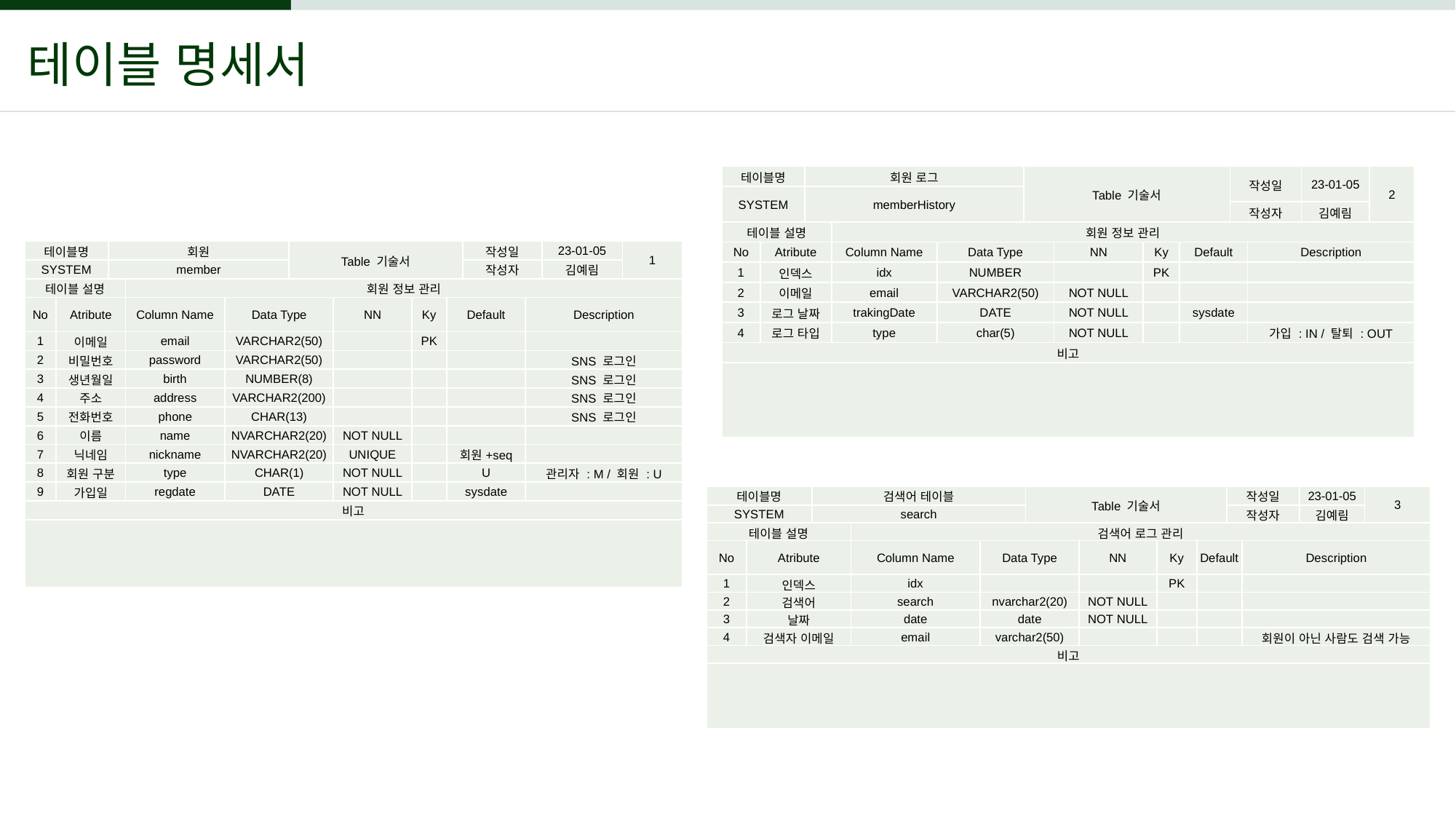

테이블 명세서
| 테이블명 |  | 회원 로그 |  |  | Table 기술서 |  |  |  | 작성일 |  | 23-01-05 | 2 |
| --- | --- | --- | --- | --- | --- | --- | --- | --- | --- | --- | --- | --- |
| SYSTEM |  | memberHistory |  |  |  |  |  |  |  |  |  |  |
|  |  |  |  |  |  |  |  |  | 작성자 |  | 김예림 |  |
| 테이블 설명 |  |  | 회원 정보 관리 |  |  |  |  |  |  |  |  |  |
| No | Atribute |  | Column Name | Data Type |  | NN | Ky | Default |  | Description |  |  |
| 1 | 인덱스 |  | idx | NUMBER |  |  | PK |  |  |  |  |  |
| 2 | 이메일 |  | email | VARCHAR2(50) |  | NOT NULL |  |  |  |  |  |  |
| 3 | 로그 날짜 |  | trakingDate | DATE |  | NOT NULL |  | sysdate |  |  |  |  |
| 4 | 로그 타입 |  | type | char(5) |  | NOT NULL |  |  |  | 가입 : IN / 탈퇴 : OUT |  |  |
| 비고 |  |  |  |  |  |  |  |  |  |  |  |  |
|  |  |  |  |  |  |  |  |  |  |  |  |  |
| 테이블명 |  | 회원 |  |  | Table 기술서 |  |  |  | 작성일 |  | 23-01-05 | 1 |
| --- | --- | --- | --- | --- | --- | --- | --- | --- | --- | --- | --- | --- |
| SYSTEM |  | member |  |  |  |  |  |  | 작성자 |  | 김예림 |  |
| 테이블 설명 |  |  | 회원 정보 관리 |  |  |  |  |  |  |  |  |  |
| No | Atribute |  | Column Name | Data Type |  | NN | Ky | Default |  | Description |  |  |
| 1 | 이메일 |  | email | VARCHAR2(50) |  |  | PK |  |  |  |  |  |
| 2 | 비밀번호 |  | password | VARCHAR2(50) |  |  |  |  |  | SNS 로그인 |  |  |
| 3 | 생년월일 |  | birth | NUMBER(8) |  |  |  |  |  | SNS 로그인 |  |  |
| 4 | 주소 |  | address | VARCHAR2(200) |  |  |  |  |  | SNS 로그인 |  |  |
| 5 | 전화번호 |  | phone | CHAR(13) |  |  |  |  |  | SNS 로그인 |  |  |
| 6 | 이름 |  | name | NVARCHAR2(20) |  | NOT NULL |  |  |  |  |  |  |
| 7 | 닉네임 |  | nickname | NVARCHAR2(20) |  | UNIQUE |  | 회원+seq |  |  |  |  |
| 8 | 회원 구분 |  | type | CHAR(1) |  | NOT NULL |  | U |  | 관리자 : M / 회원 : U |  |  |
| 9 | 가입일 |  | regdate | DATE |  | NOT NULL |  | sysdate |  |  |  |  |
| 비고 |  |  |  |  |  |  |  |  |  |  |  |  |
|  |  |  |  |  |  |  |  |  |  |  |  |  |
| 테이블명 |  | 검색어 테이블 |  |  | Table 기술서 |  |  |  | 작성일 |  | 23-01-05 | 3 |
| --- | --- | --- | --- | --- | --- | --- | --- | --- | --- | --- | --- | --- |
| SYSTEM |  | search |  |  |  |  |  |  | 작성자 |  | 김예림 |  |
| 테이블 설명 |  |  | 검색어 로그 관리 |  |  |  |  |  |  |  |  |  |
| No | Atribute |  | Column Name | Data Type |  | NN | Ky | Default |  | Description |  |  |
| 1 | 인덱스 |  | idx |  |  |  | PK |  |  |  |  |  |
| 2 | 검색어 |  | search | nvarchar2(20) |  | NOT NULL |  |  |  |  |  |  |
| 3 | 날짜 |  | date | date |  | NOT NULL |  |  |  |  |  |  |
| 4 | 검색자 이메일 |  | email | varchar2(50) |  |  |  |  |  | 회원이 아닌 사람도 검색 가능 |  |  |
| 비고 |  |  |  |  |  |  |  |  |  |  |  |  |
|  |  |  |  |  |  |  |  |  |  |  |  |  |